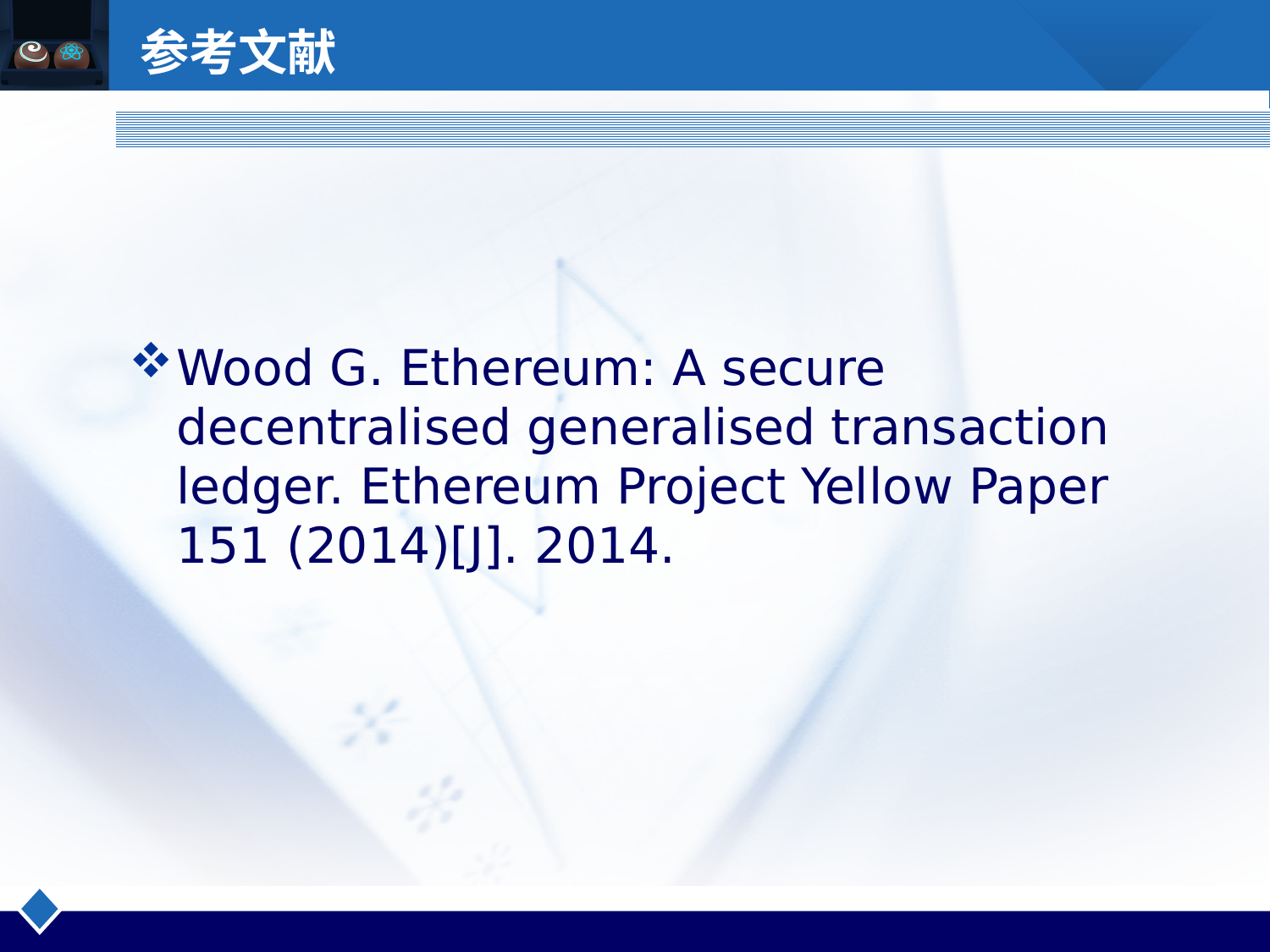

# 参考文献
Wood G. Ethereum: A secure decentralised generalised transaction ledger. Ethereum Project Yellow Paper 151 (2014)[J]. 2014.